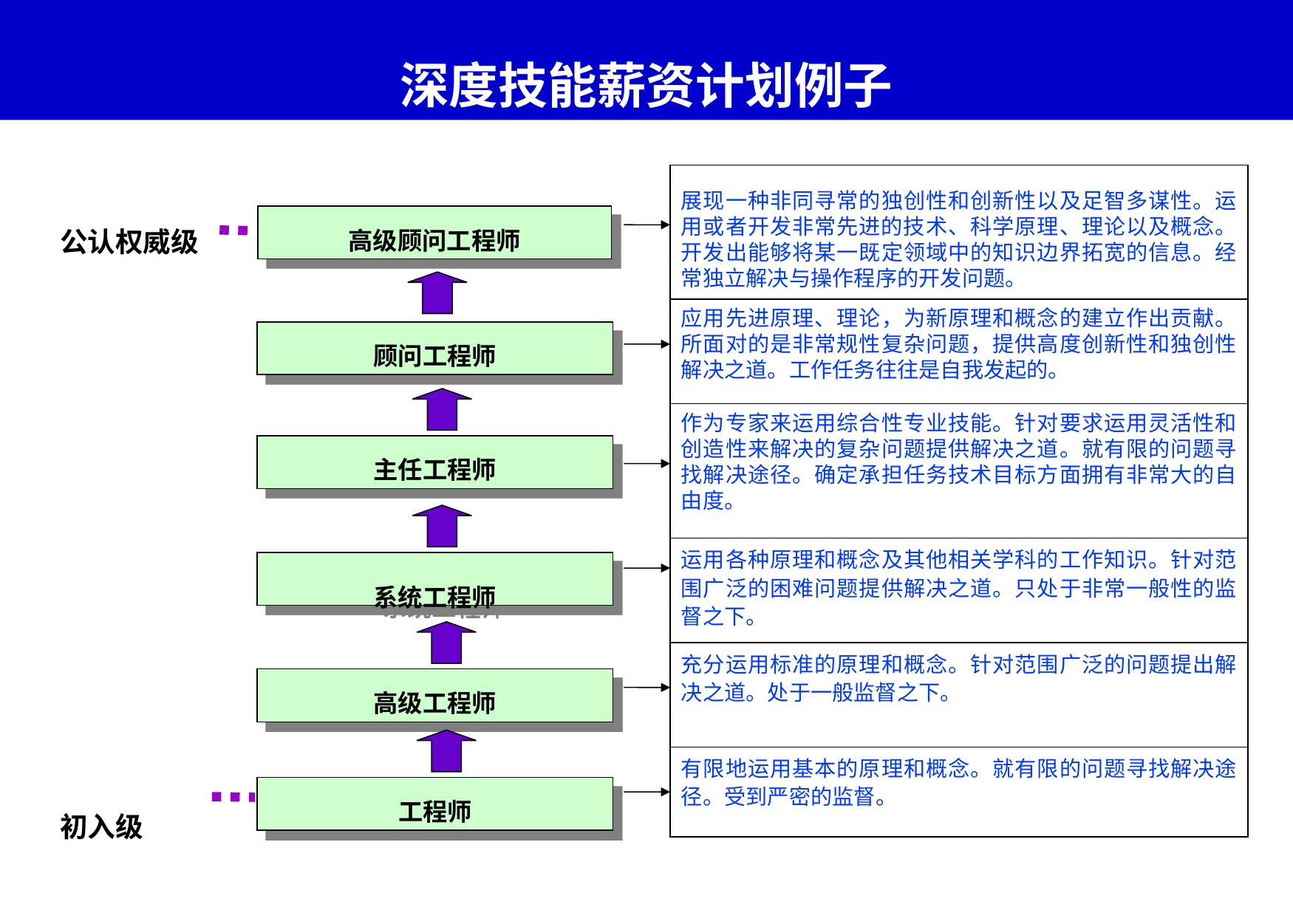

# 深度技能薪资计划例子

展现一种非同寻常的独创性和创新性以及足智多谋性。运用或者开发非常先进的技术、科学原理、理论以及概念。开发出能够将某一既定领域中的知识边界拓宽的信息。经常独立解决与操作程序的开发问题。

高级顾问工程师

 公认权威级

应用先进原理、理论，为新原理和概念的建立作出贡献。所面对的是非常规性复杂问题，提供高度创新性和独创性解决之道。工作任务往往是自我发起的。

顾问工程师

作为专家来运用综合性专业技能。针对要求运用灵活性和创造性来解决的复杂问题提供解决之道。就有限的问题寻找解决途径。确定承担任务技术目标方面拥有非常大的自由度。

主任工程师

运用各种原理和概念及其他相关学科的工作知识。针对范围广泛的困难问题提供解决之道。只处于非常一般性的监督之下。

系统工程师

充分运用标准的原理和概念。针对范围广泛的问题提出解决之道。处于一般监督之下。

高级工程师

有限地运用基本的原理和概念。就有限的问题寻找解决途径。受到严密的监督。

  初入级

工程师